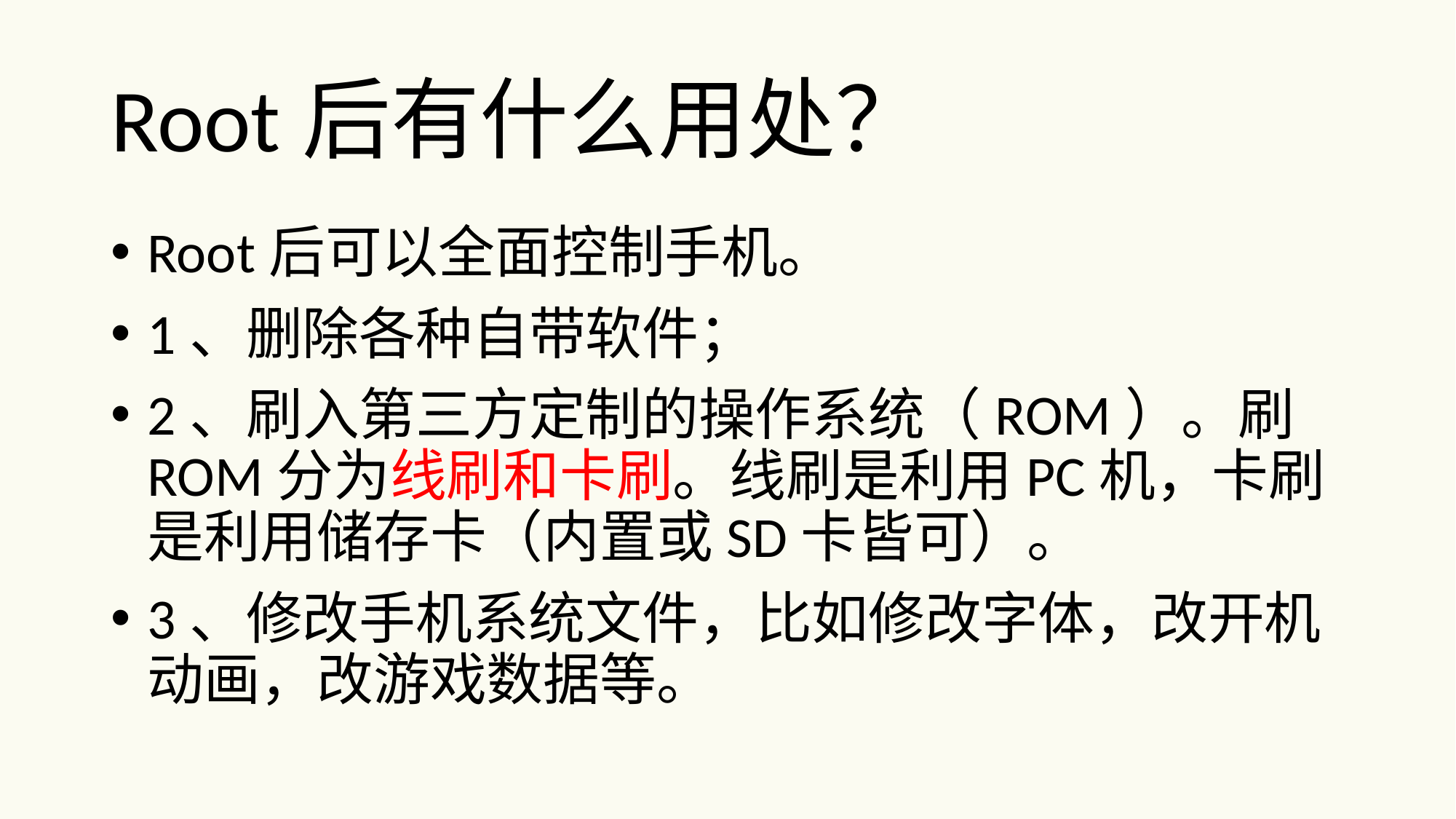

# Root后有什么用处？
Root后可以全面控制手机。
1、删除各种自带软件；
2、刷入第三方定制的操作系统（ROM）。刷ROM分为线刷和卡刷。线刷是利用PC机，卡刷是利用储存卡（内置或SD卡皆可）。
3、修改手机系统文件，比如修改字体，改开机动画，改游戏数据等。